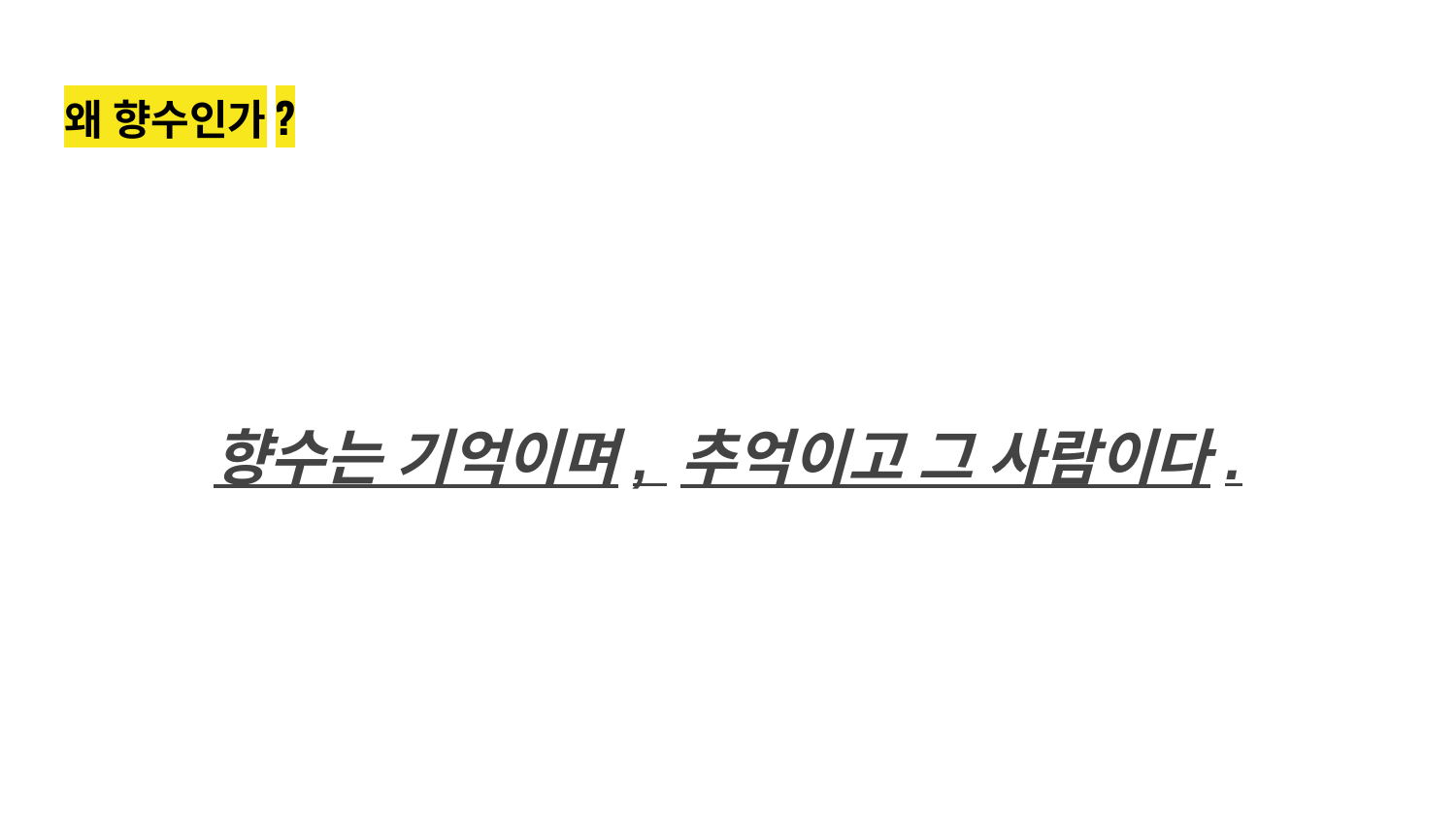

# 왜 향수인가?
향수는 기억이며, 추억이고 그 사람이다.